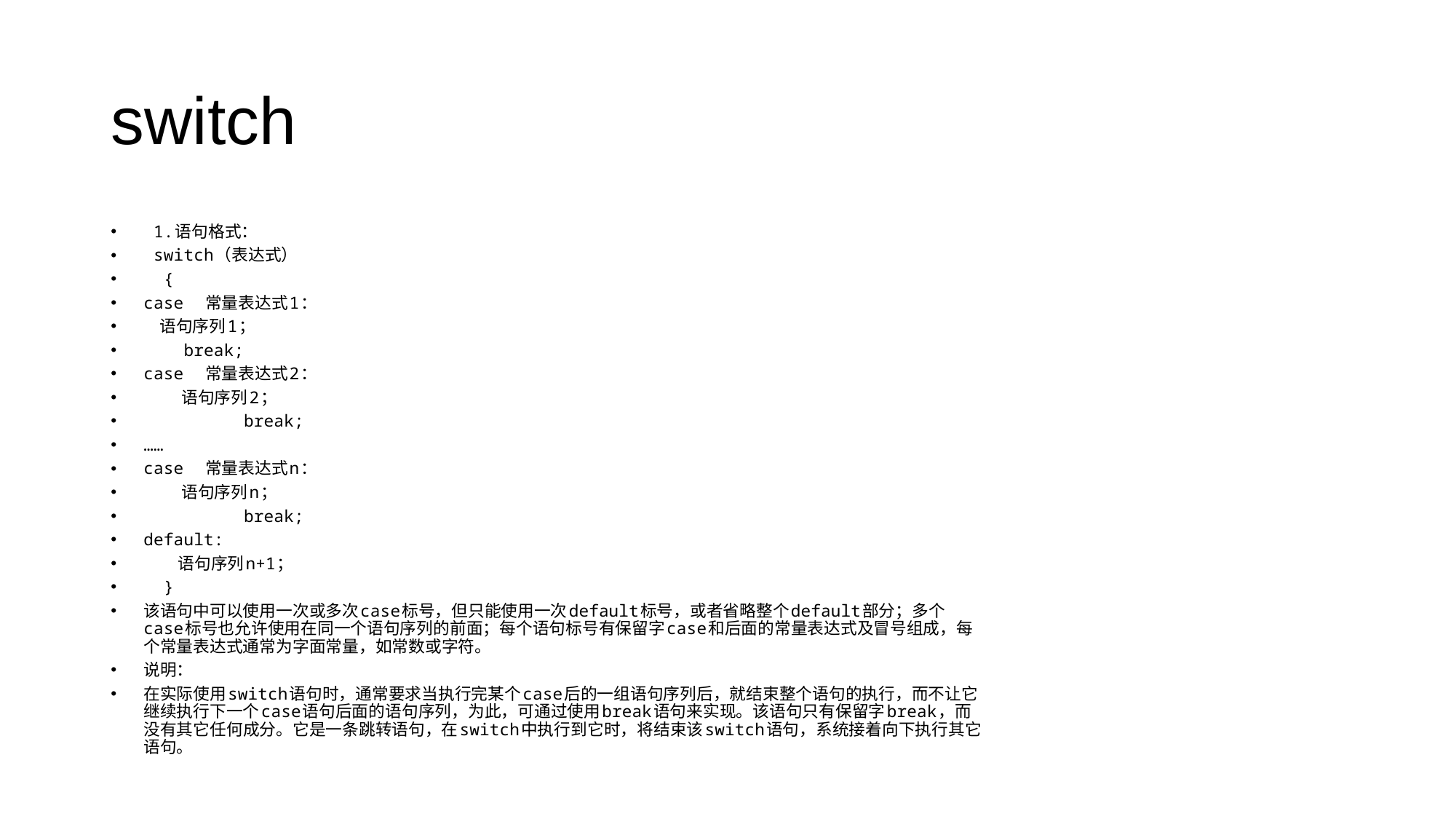

# switch
 1.语句格式：
 switch（表达式）
  {
case  常量表达式1：
    语句序列1；
    break;
case  常量表达式2：
          语句序列2；
          break;
……
case  常量表达式n：
          语句序列n；
          break;
default:
         语句序列n+1；
  }
该语句中可以使用一次或多次case标号，但只能使用一次default标号，或者省略整个default部分；多个case标号也允许使用在同一个语句序列的前面；每个语句标号有保留字case和后面的常量表达式及冒号组成，每个常量表达式通常为字面常量，如常数或字符。
说明：
在实际使用switch语句时，通常要求当执行完某个case后的一组语句序列后，就结束整个语句的执行，而不让它继续执行下一个case语句后面的语句序列，为此，可通过使用break语句来实现。该语句只有保留字break，而没有其它任何成分。它是一条跳转语句，在switch中执行到它时，将结束该switch语句，系统接着向下执行其它语句。